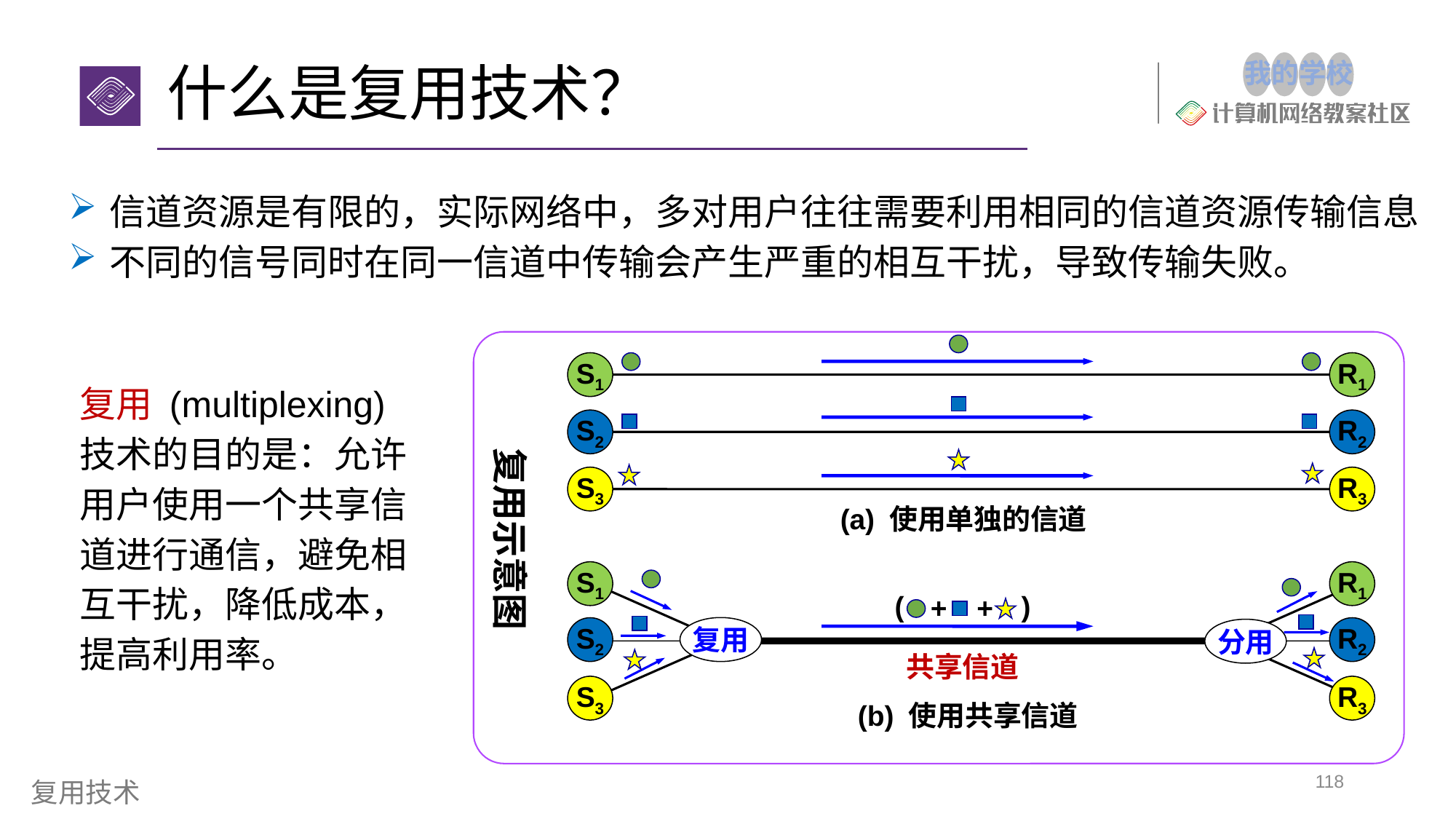

# 什么是复用技术？
信道资源是有限的，实际网络中，多对用户往往需要利用相同的信道资源传输信息
不同的信号同时在同一信道中传输会产生严重的相互干扰，导致传输失败。

复用示意图

S1
R1

S2
R2

S3
R3

(a) 使用单独的信道
复用 (multiplexing) 技术的目的是：允许用户使用一个共享信道进行通信，避免相互干扰，降低成本，提高利用率。
S1
R1

(               )
+
+

复用
S2
R2
分用

共享信道

S3
R3
(b) 使用共享信道
118
复用技术